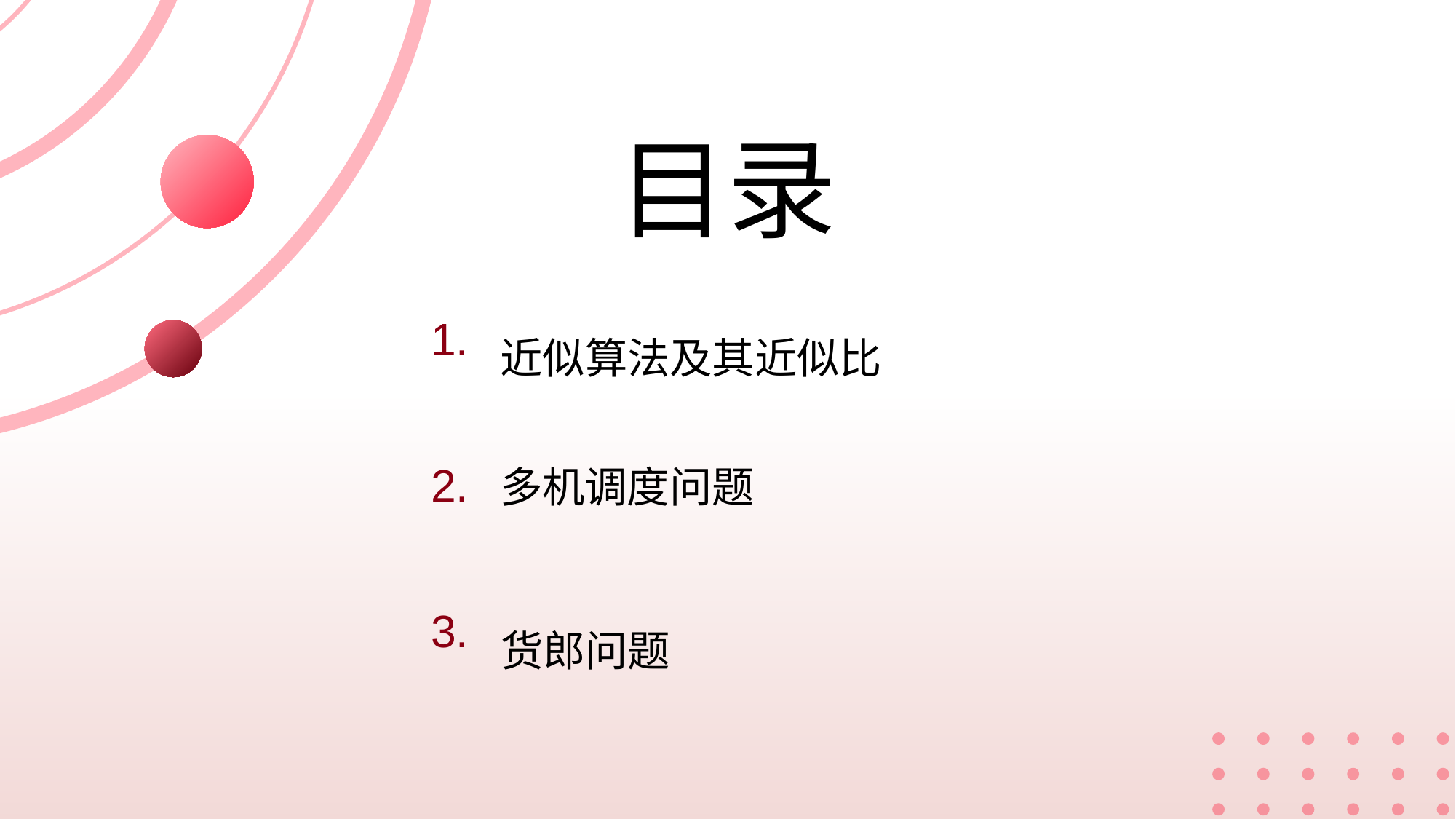

目录

1.
近似算法及其近似比

多机调度问题
2.
3.
货郎问题